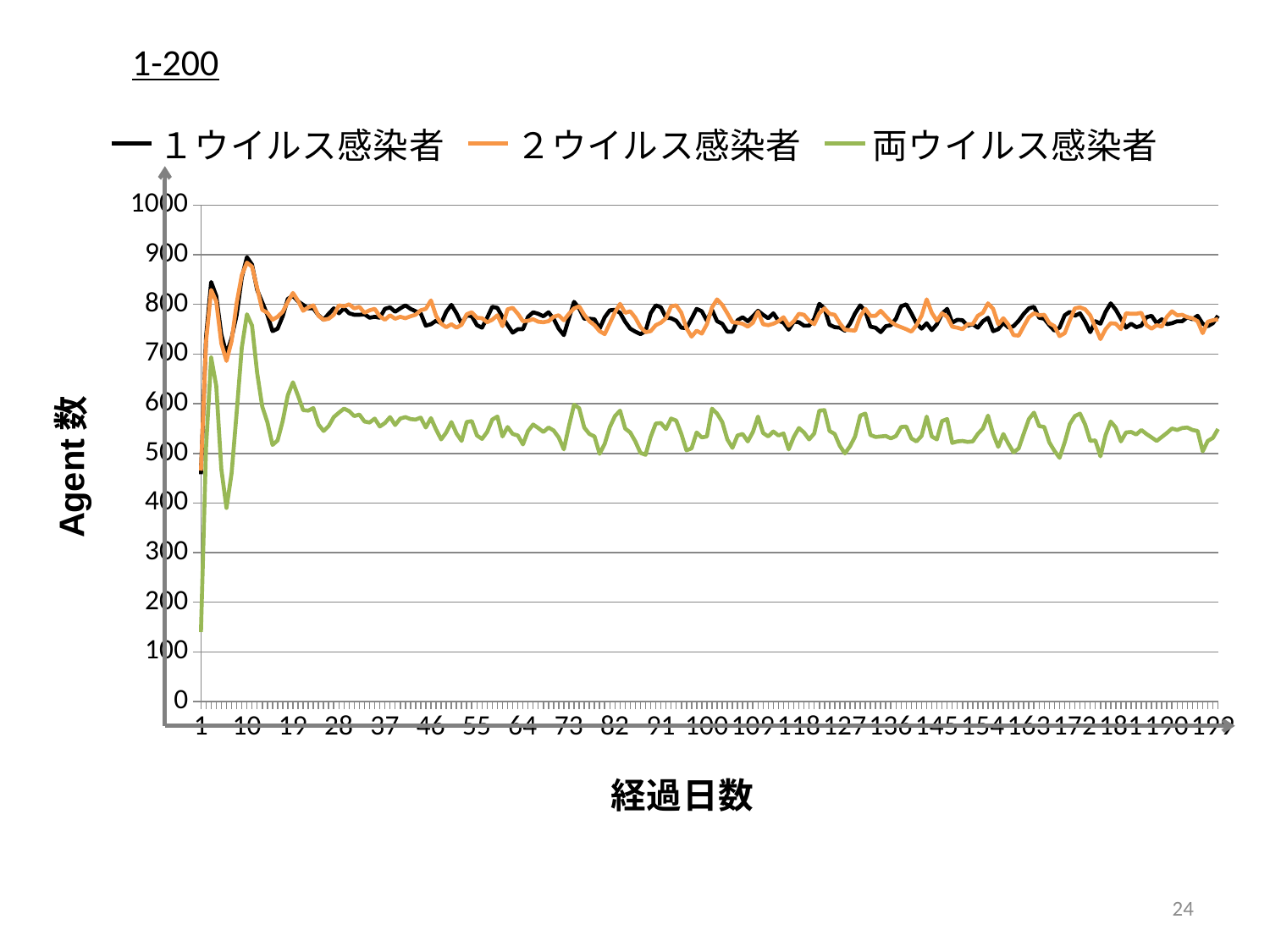

1-200

### Chart

| Category | １ウイルス感染者 | ２ウイルス感染者 | 両ウイルス感染者 |
|---|---|---|---|
24